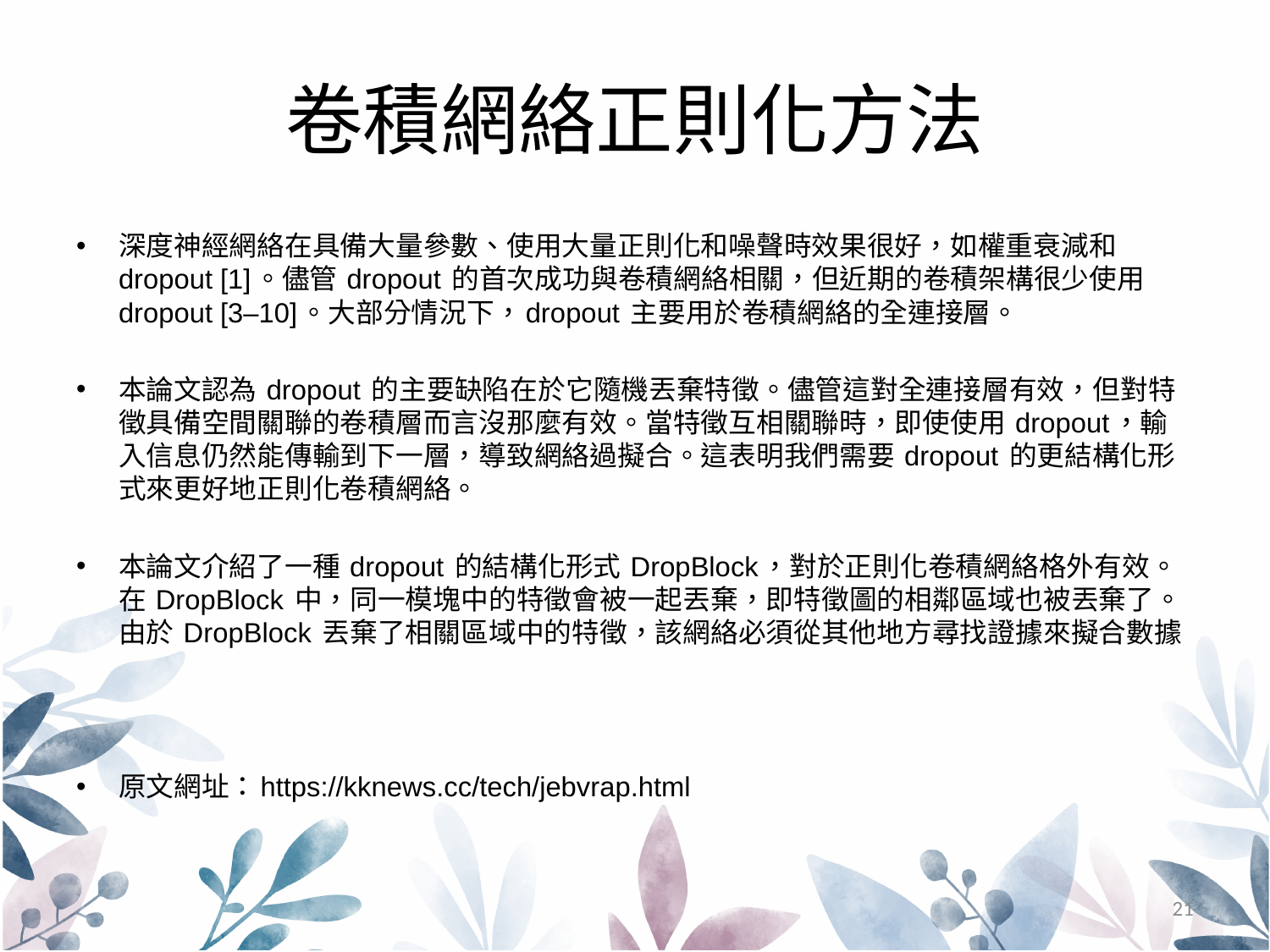

# 卷積網絡正則化方法
深度神經網絡在具備大量參數、使用大量正則化和噪聲時效果很好，如權重衰減和 dropout [1]。儘管 dropout 的首次成功與卷積網絡相關，但近期的卷積架構很少使用 dropout [3–10]。大部分情況下，dropout 主要用於卷積網絡的全連接層。

本論文認為 dropout 的主要缺陷在於它隨機丟棄特徵。儘管這對全連接層有效，但對特徵具備空間關聯的卷積層而言沒那麼有效。當特徵互相關聯時，即使使用 dropout，輸入信息仍然能傳輸到下一層，導致網絡過擬合。這表明我們需要 dropout 的更結構化形式來更好地正則化卷積網絡。

本論文介紹了一種 dropout 的結構化形式 DropBlock，對於正則化卷積網絡格外有效。在 DropBlock 中，同一模塊中的特徵會被一起丟棄，即特徵圖的相鄰區域也被丟棄了。由於 DropBlock 丟棄了相關區域中的特徵，該網絡必須從其他地方尋找證據來擬合數據

原文網址：https://kknews.cc/tech/jebvrap.html
21